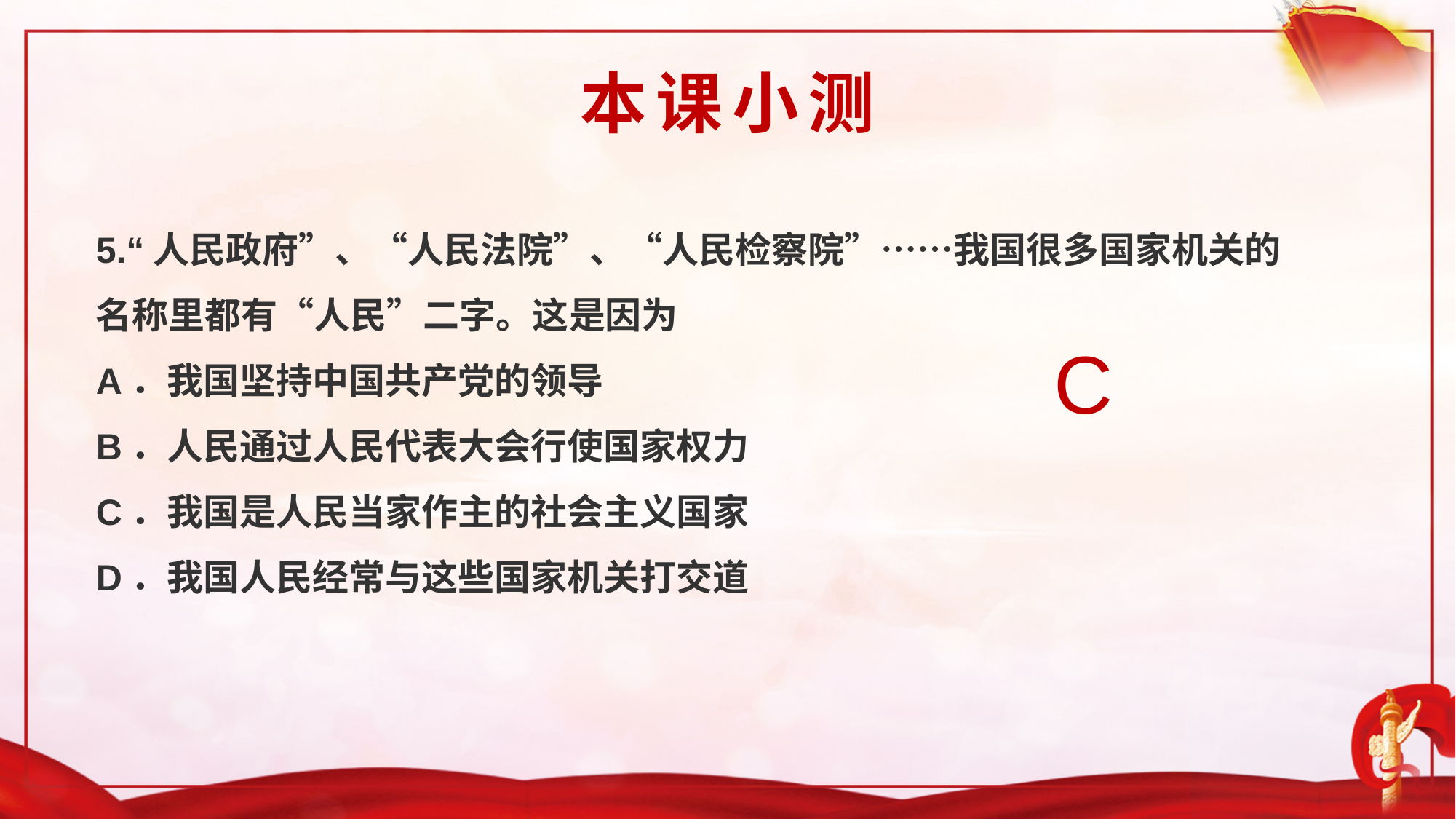

本课小测
5.“人民政府”、“人民法院”、“人民检察院”……我国很多国家机关的名称里都有“人民”二字。这是因为
A．我国坚持中国共产党的领导
B．人民通过人民代表大会行使国家权力
C．我国是人民当家作主的社会主义国家
D．我国人民经常与这些国家机关打交道
C